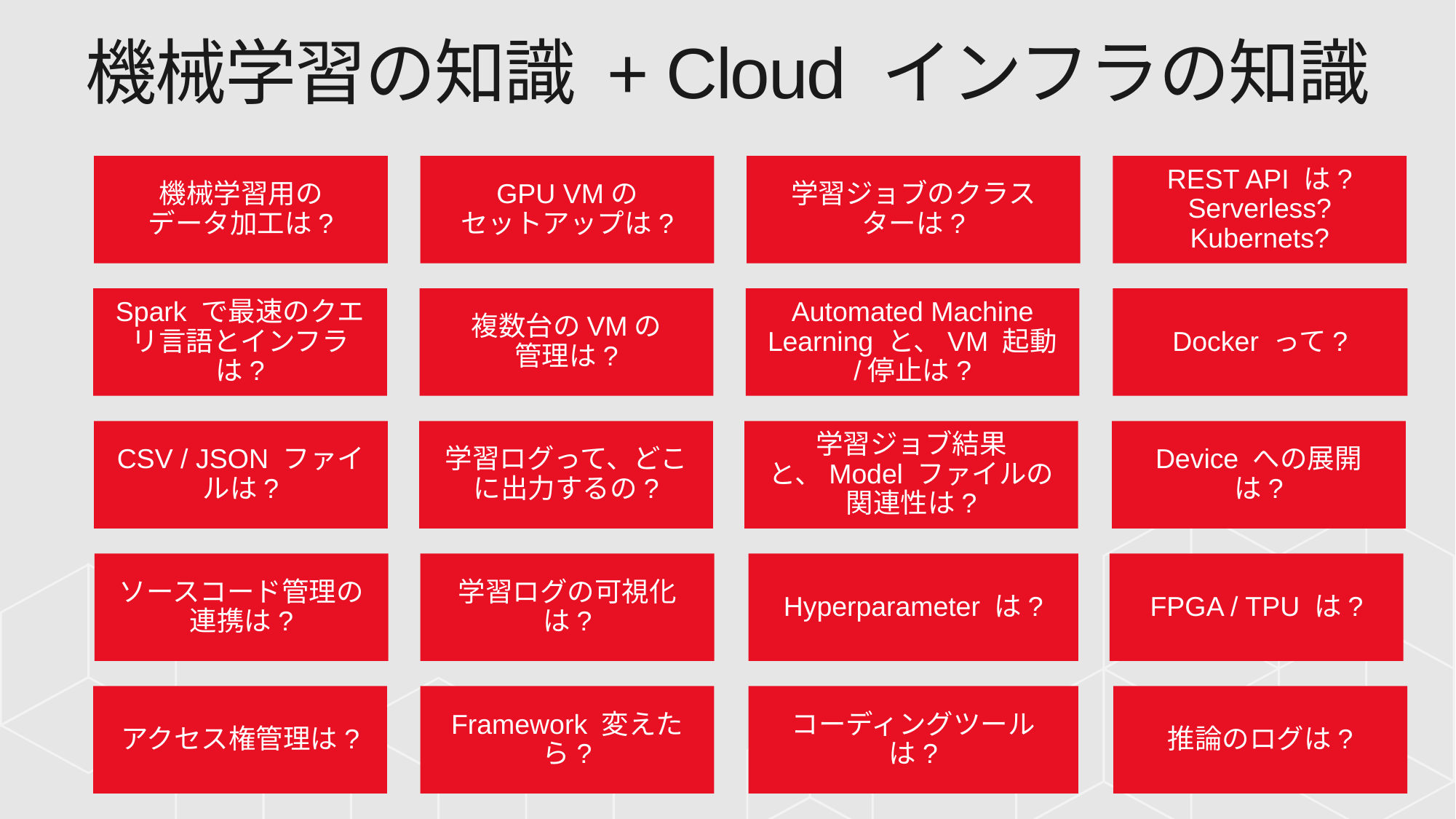

# 機械学習の知識 + Cloud インフラの知識
機械学習用の
データ加工は?
GPU VMの
セットアップは?
学習ジョブのクラスターは?
REST API は?
Serverless?
Kubernets?
Spark で最速のクエリ言語とインフラは?
複数台のVMの
管理は?
Automated Machine Learning と、VM 起動/停止は?
Docker って?
CSV / JSON ファイルは?
学習ログって、どこに出力するの?
学習ジョブ結果と、Model ファイルの関連性は?
Device への展開は?
ソースコード管理の
連携は?
学習ログの可視化は?
Hyperparameter は?
FPGA / TPU は?
アクセス権管理は?
Framework 変えたら?
コーディングツールは?
推論のログは?